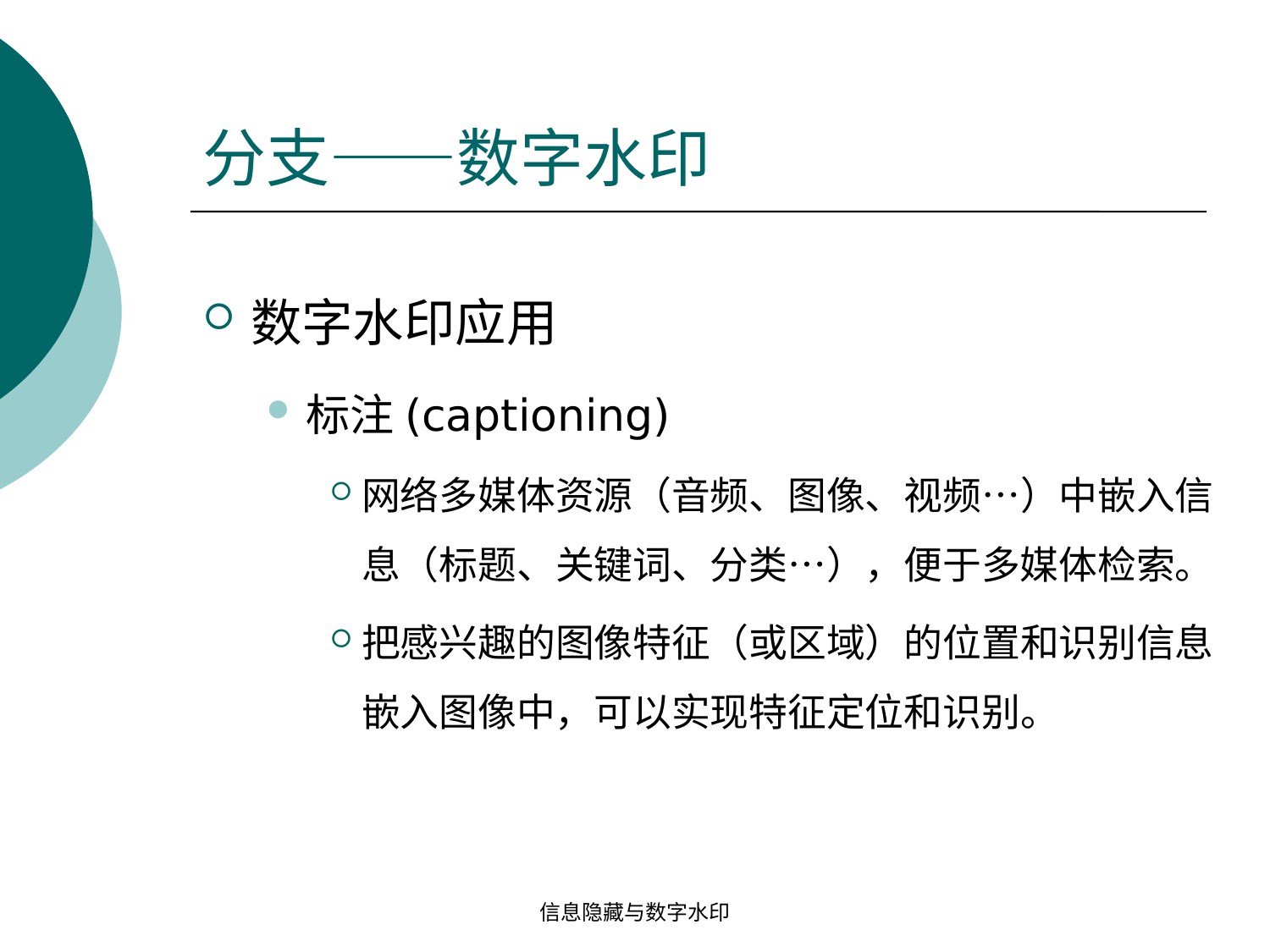

# 分支——数字水印
数字水印应用
标注(captioning)
网络多媒体资源（音频、图像、视频…）中嵌入信息（标题、关键词、分类…），便于多媒体检索。
把感兴趣的图像特征（或区域）的位置和识别信息嵌入图像中，可以实现特征定位和识别。

信息隐藏与数字水印
83